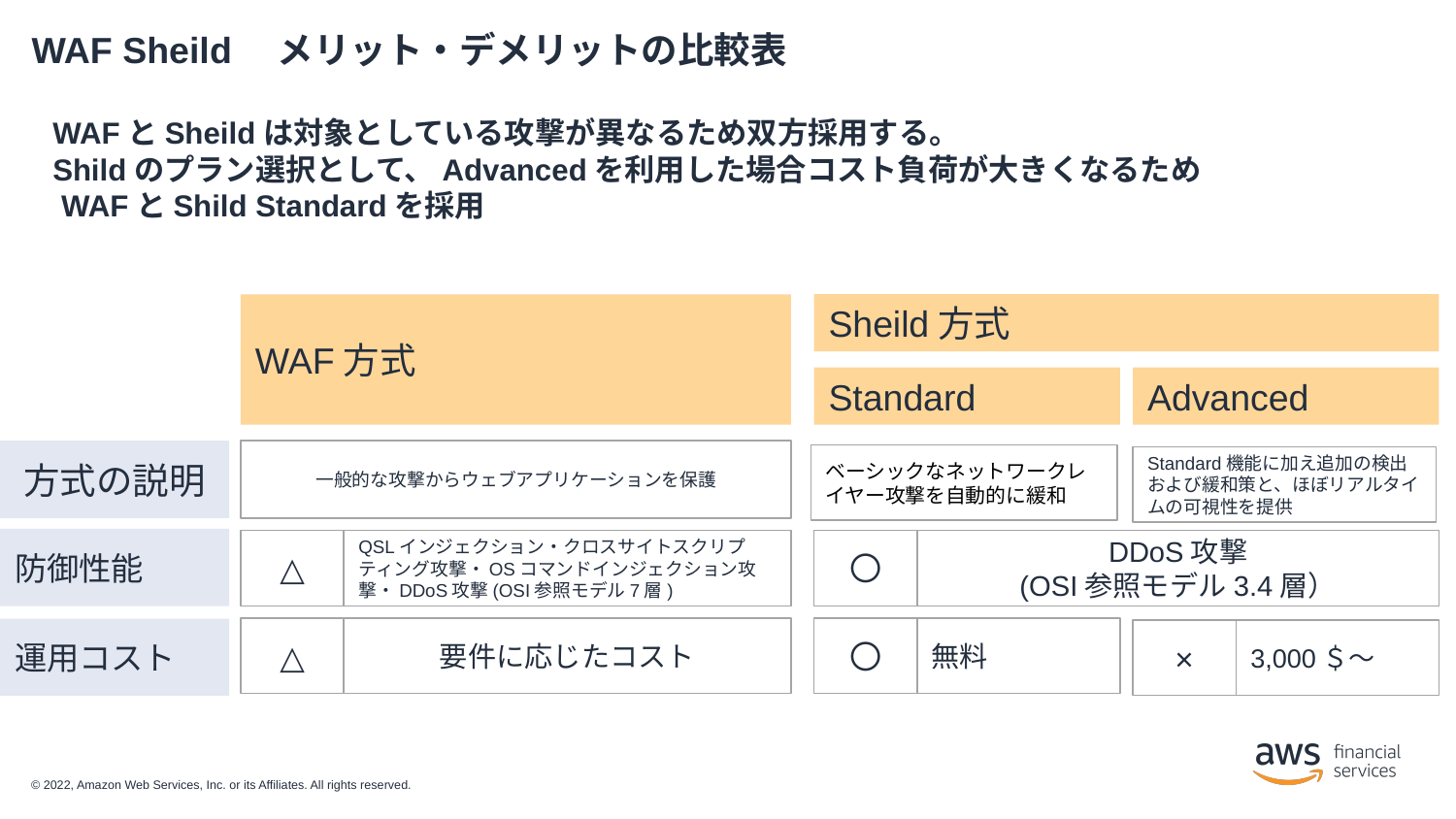

# WAF Sheild　メリット・デメリットの比較表
WAFとSheildは対象としている攻撃が異なるため双方採用する。
Shildのプラン選択として、Advancedを利用した場合コスト負荷が大きくなるため
 WAFとShild Standardを採用
Sheild方式
WAF方式
Standard
Advanced
方式の説明
一般的な攻撃からウェブアプリケーションを保護
ベーシックなネットワークレイヤー攻撃を自動的に緩和
Standard機能に加え追加の検出および緩和策と、ほぼリアルタイムの可視性を提供
防御性能
DDoS攻撃
(OSI参照モデル3.4層）
△
QSLインジェクション・クロスサイトスクリプティング攻撃・OSコマンドインジェクション攻撃・DDoS攻撃(OSI参照モデル7層)
〇
無料
△
要件に応じたコスト
〇
運用コスト
3,000＄～
×